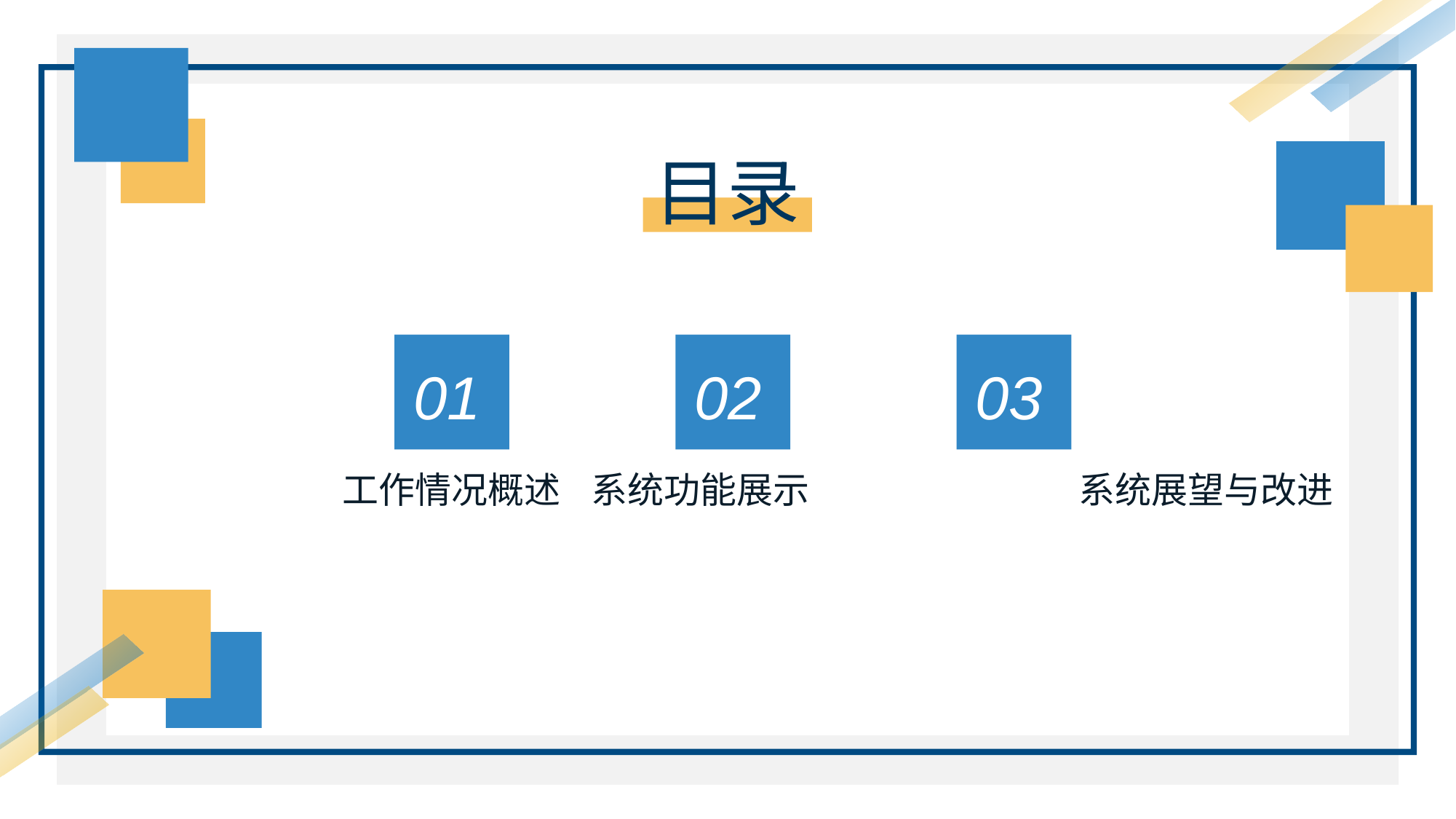

目录

01
工作情况概述

02
系统功能展示

03
系统展望与改进
04